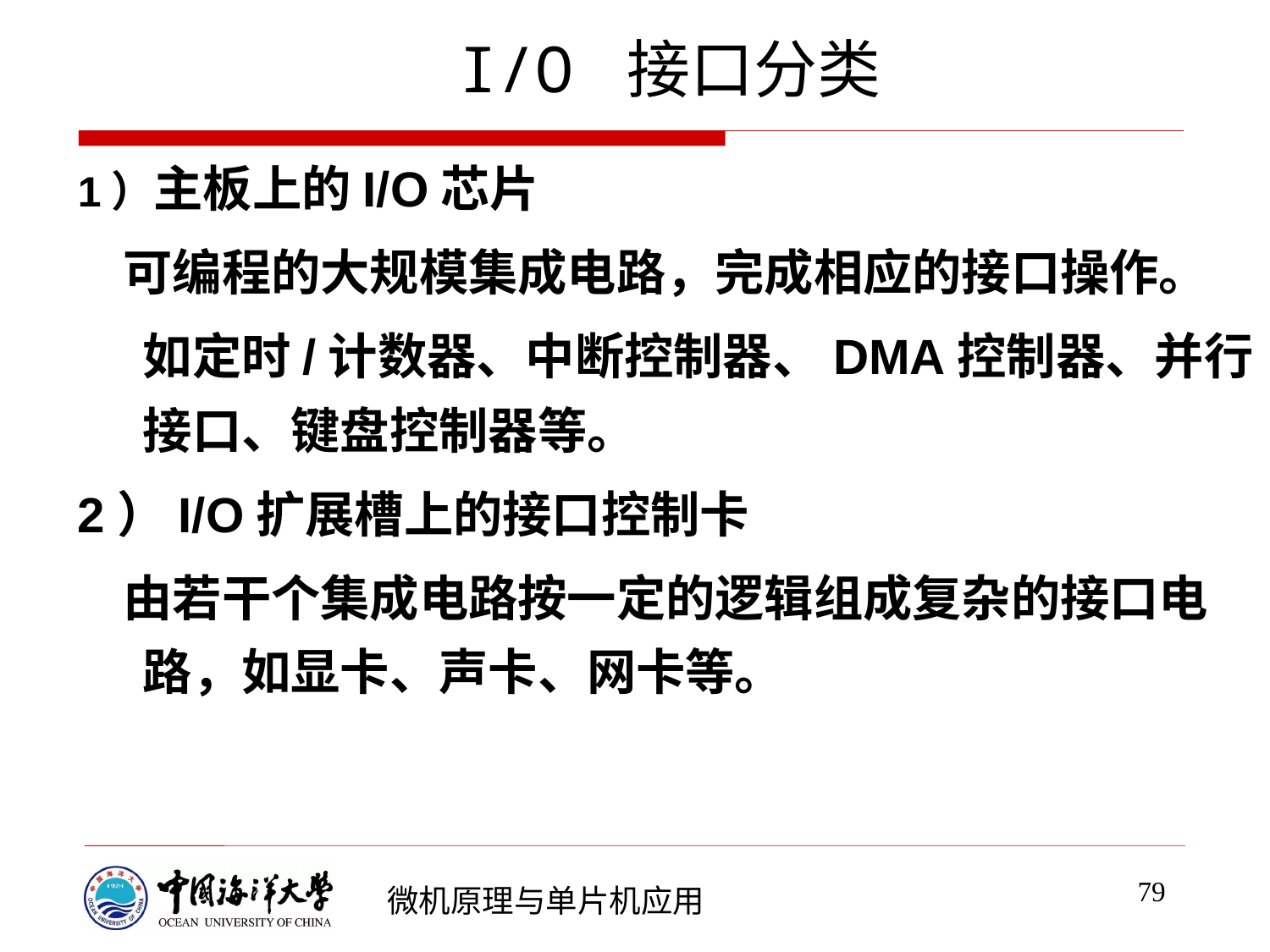

I/O 接口分类
1）主板上的I/O芯片
   可编程的大规模集成电路，完成相应的接口操作。
	如定时/计数器、中断控制器、DMA控制器、并行接口、键盘控制器等。
2）I/O扩展槽上的接口控制卡
   由若干个集成电路按一定的逻辑组成复杂的接口电路，如显卡、声卡、网卡等。
79